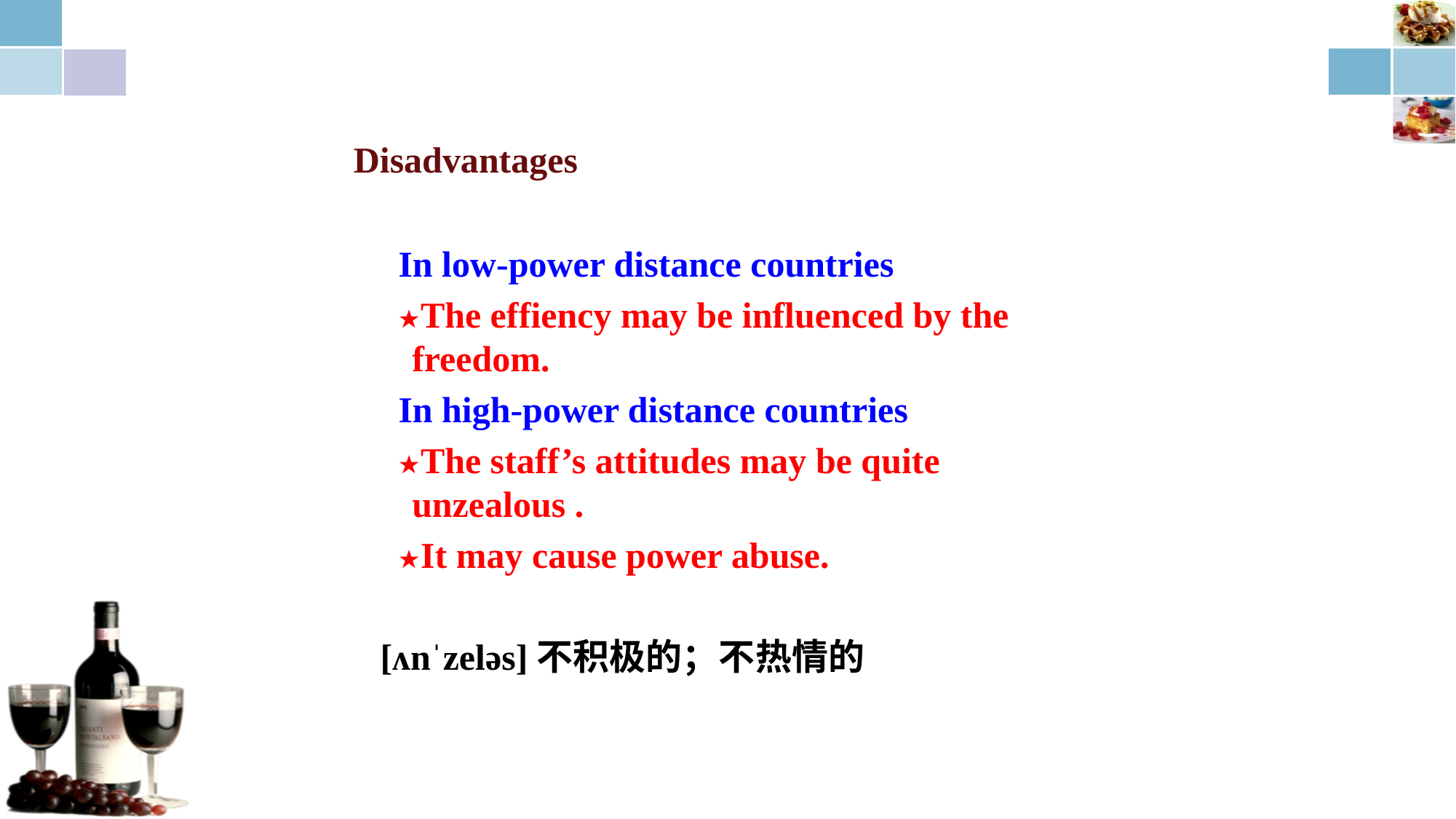

# Disadvantages
   In low-power distance countries
   ★The effiency may be influenced by the freedom.
   In high-power distance countries
   ★The staff’s attitudes may be quite unzealous .
   ★It may cause power abuse.

 [ʌnˈzeləs]不积极的；不热情的